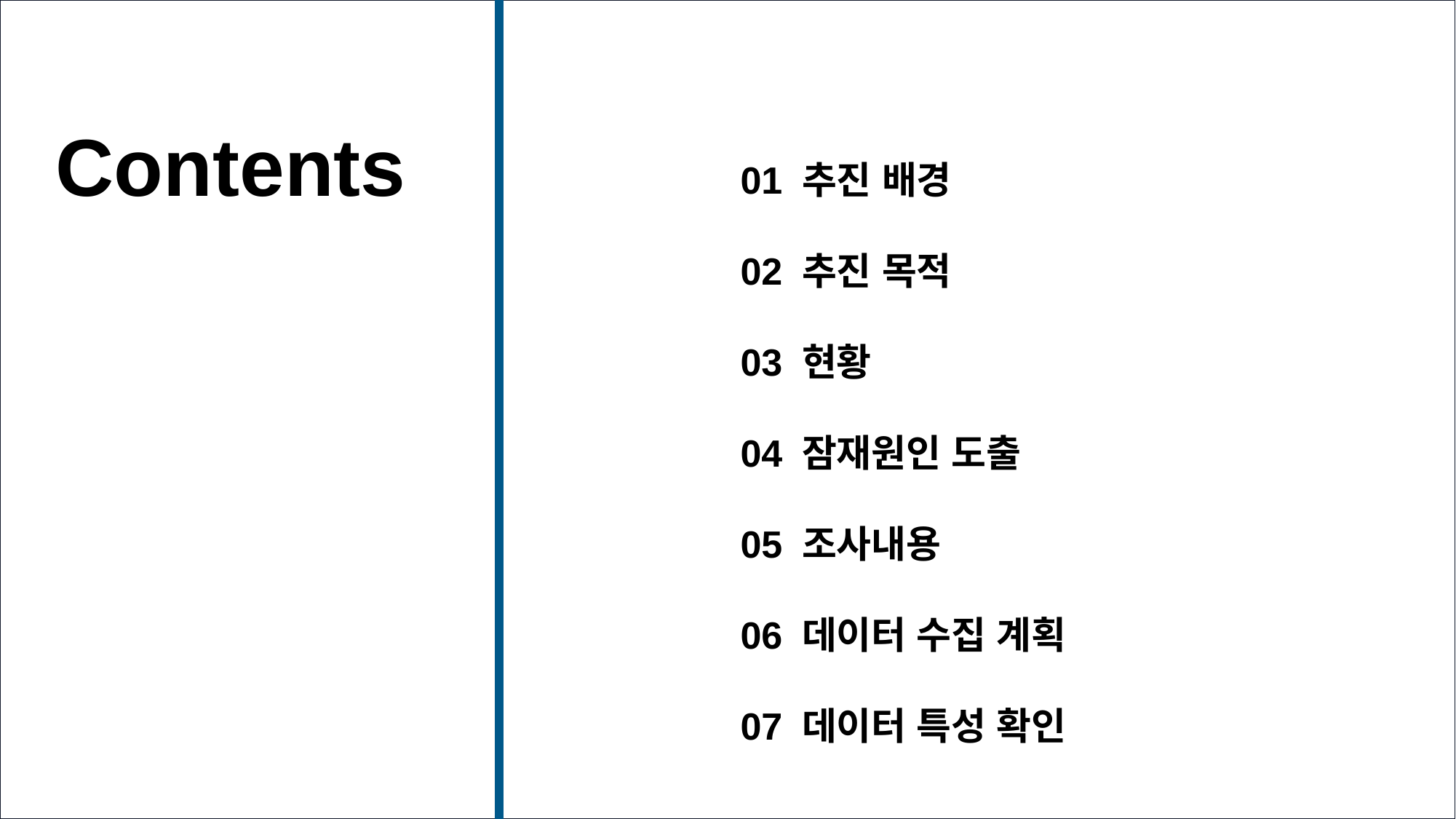

Contents
01 추진 배경
02 추진 목적
03 현황
04 잠재원인 도출
05 조사내용
06 데이터 수집 계획
07 데이터 특성 확인